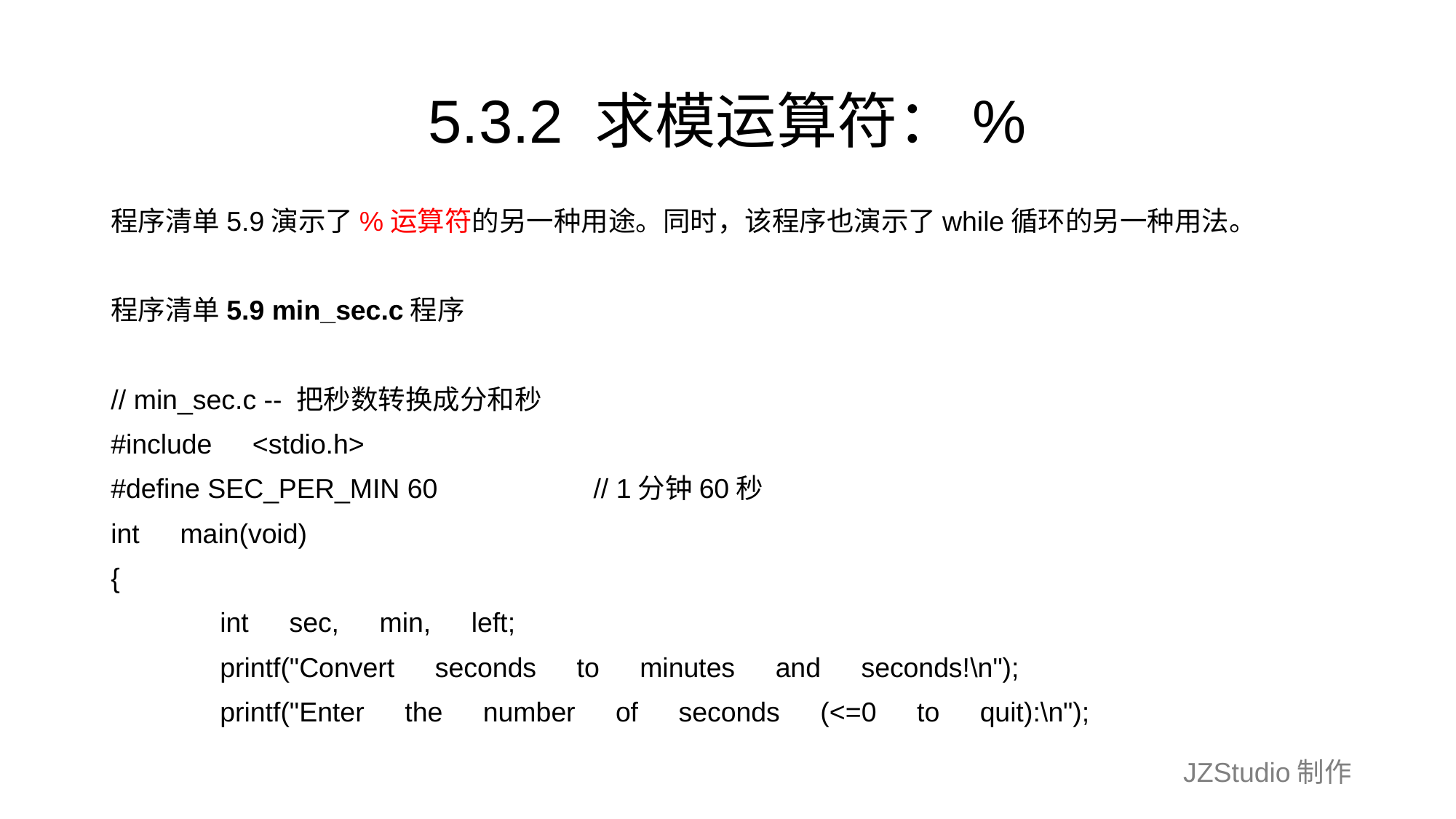

# 5.3.2 求模运算符：%
程序清单5.9演示了%运算符的另一种用途。同时，该程序也演示了while循环的另一种用法。

程序清单5.9 min_sec.c程序

// min_sec.c -- 把秒数转换成分和秒
#include　<stdio.h>
#define SEC_PER_MIN 60　　　　　 // 1分钟60秒
int　main(void)
{
	int　sec,　min,　left;
	printf("Convert　seconds　to　minutes　and　seconds!\n");
	printf("Enter　the　number　of　seconds　(<=0　to　quit):\n");